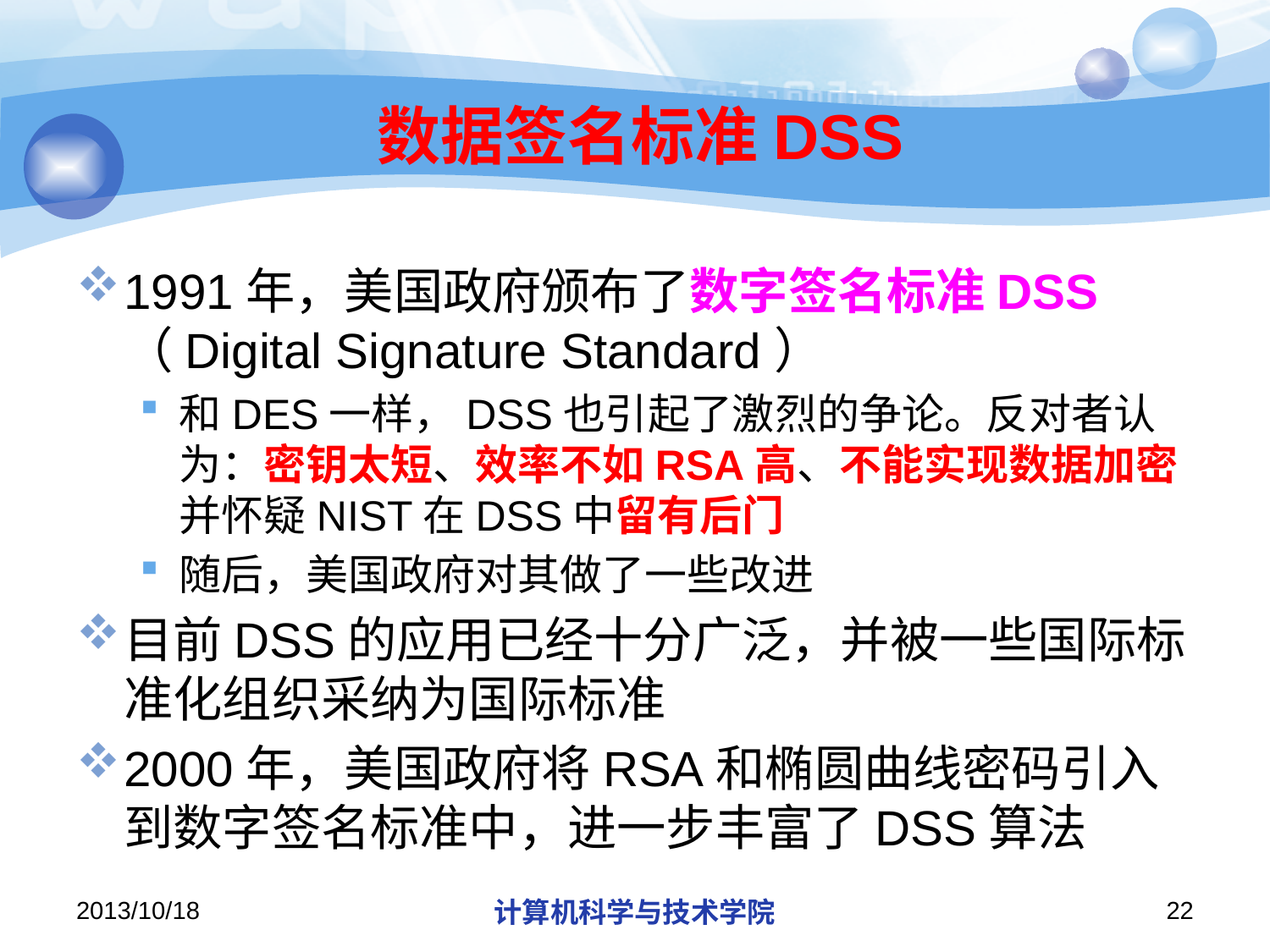

# 数据签名标准DSS
1991年，美国政府颁布了数字签名标准DSS（Digital Signature Standard）
和DES一样，DSS也引起了激烈的争论。反对者认为：密钥太短、效率不如RSA高、不能实现数据加密并怀疑NIST在DSS中留有后门
随后，美国政府对其做了一些改进
目前DSS的应用已经十分广泛，并被一些国际标准化组织采纳为国际标准
2000年，美国政府将RSA和椭圆曲线密码引入到数字签名标准中，进一步丰富了DSS算法
2013/10/18
计算机科学与技术学院
22